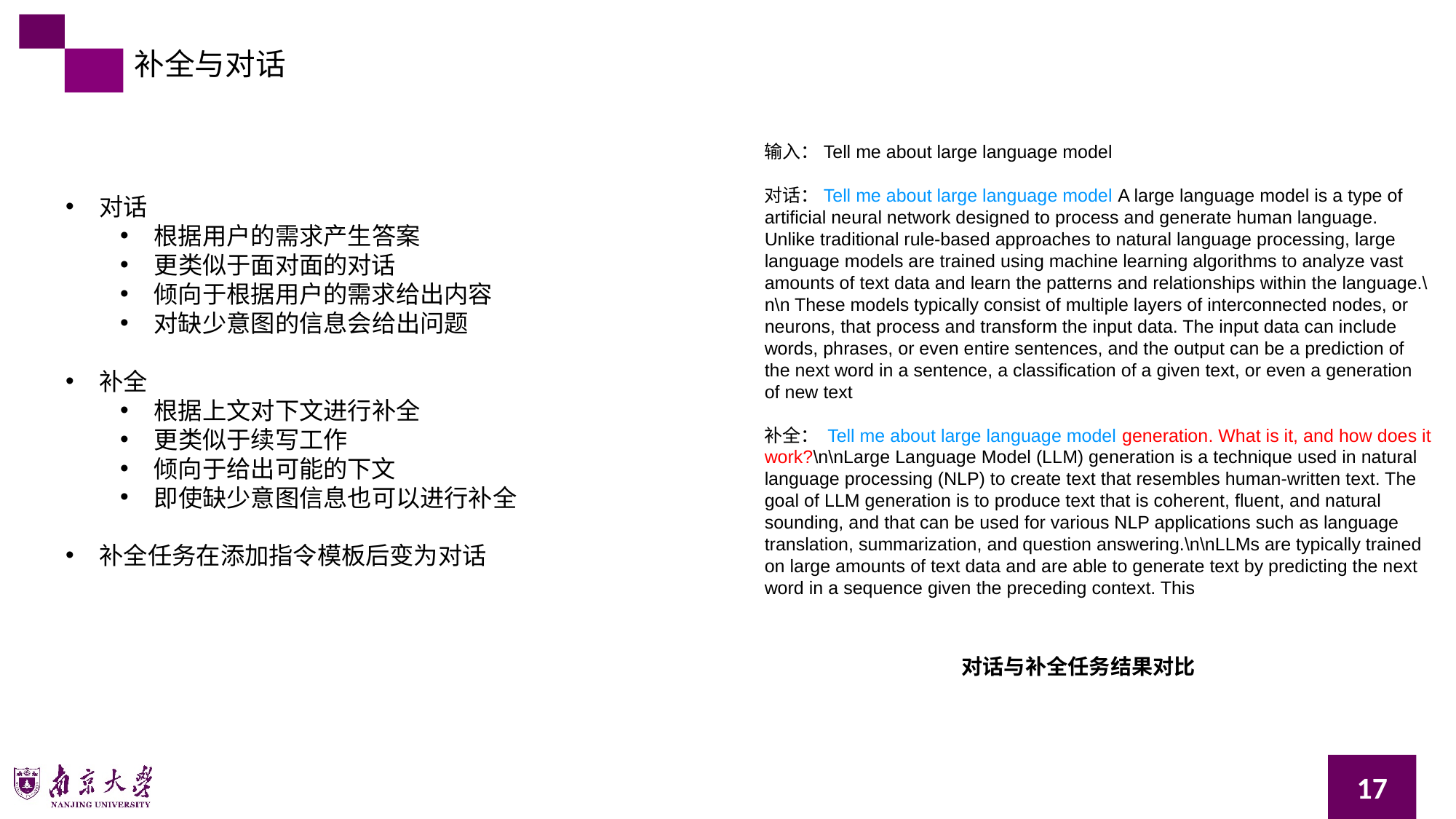

补全与对话
输入：Tell me about large language model

对话：Tell me about large language model A large language model is a type of artificial neural network designed to process and generate human language. Unlike traditional rule-based approaches to natural language processing, large language models are trained using machine learning algorithms to analyze vast amounts of text data and learn the patterns and relationships within the language.\n\n These models typically consist of multiple layers of interconnected nodes, or neurons, that process and transform the input data. The input data can include words, phrases, or even entire sentences, and the output can be a prediction of the next word in a sentence, a classification of a given text, or even a generation of new text

补全： Tell me about large language model generation. What is it, and how does it work?\n\nLarge Language Model (LLM) generation is a technique used in natural language processing (NLP) to create text that resembles human-written text. The goal of LLM generation is to produce text that is coherent, fluent, and natural sounding, and that can be used for various NLP applications such as language translation, summarization, and question answering.\n\nLLMs are typically trained on large amounts of text data and are able to generate text by predicting the next word in a sequence given the preceding context. This
对话
根据用户的需求产生答案
更类似于面对面的对话
倾向于根据用户的需求给出内容
对缺少意图的信息会给出问题

补全
根据上文对下文进行补全
更类似于续写工作
倾向于给出可能的下文
即使缺少意图信息也可以进行补全

补全任务在添加指令模板后变为对话
对话与补全任务结果对比
17